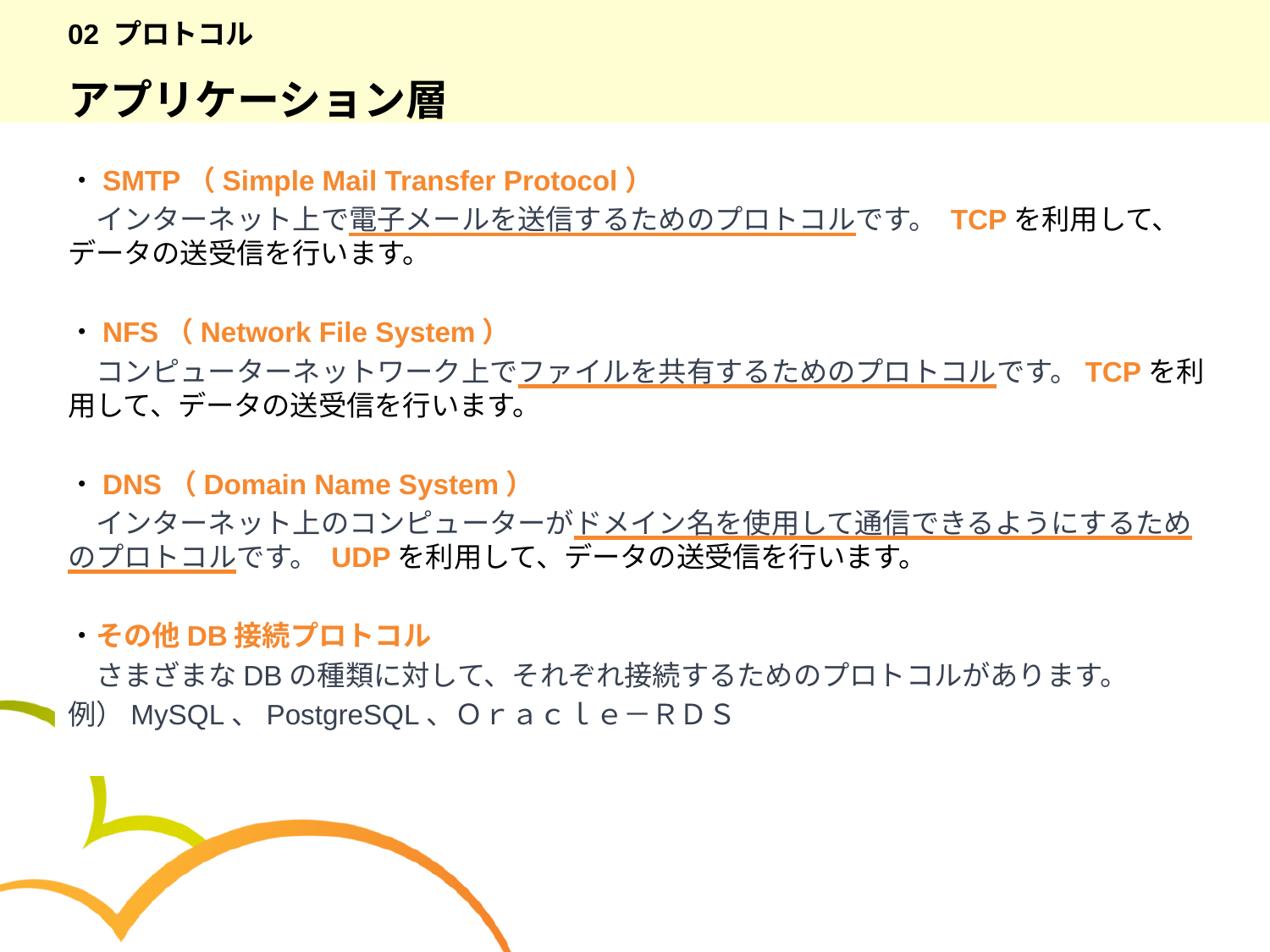

# 02 プロトコル
アプリケーション層
・SMTP（Simple Mail Transfer Protocol）
　インターネット上で電子メールを送信するためのプロトコルです。 TCPを利用して、データの送受信を行います。

・NFS（Network File System）
　コンピューターネットワーク上でファイルを共有するためのプロトコルです。TCPを利用して、データの送受信を行います。

・DNS（Domain Name System）
　インターネット上のコンピューターがドメイン名を使用して通信できるようにするためのプロトコルです。 UDPを利用して、データの送受信を行います。

・その他DB接続プロトコル
　さまざまなDBの種類に対して、それぞれ接続するためのプロトコルがあります。
例）MySQL、PostgreSQL、Ｏｒａｃｌｅ－ＲＤＳ